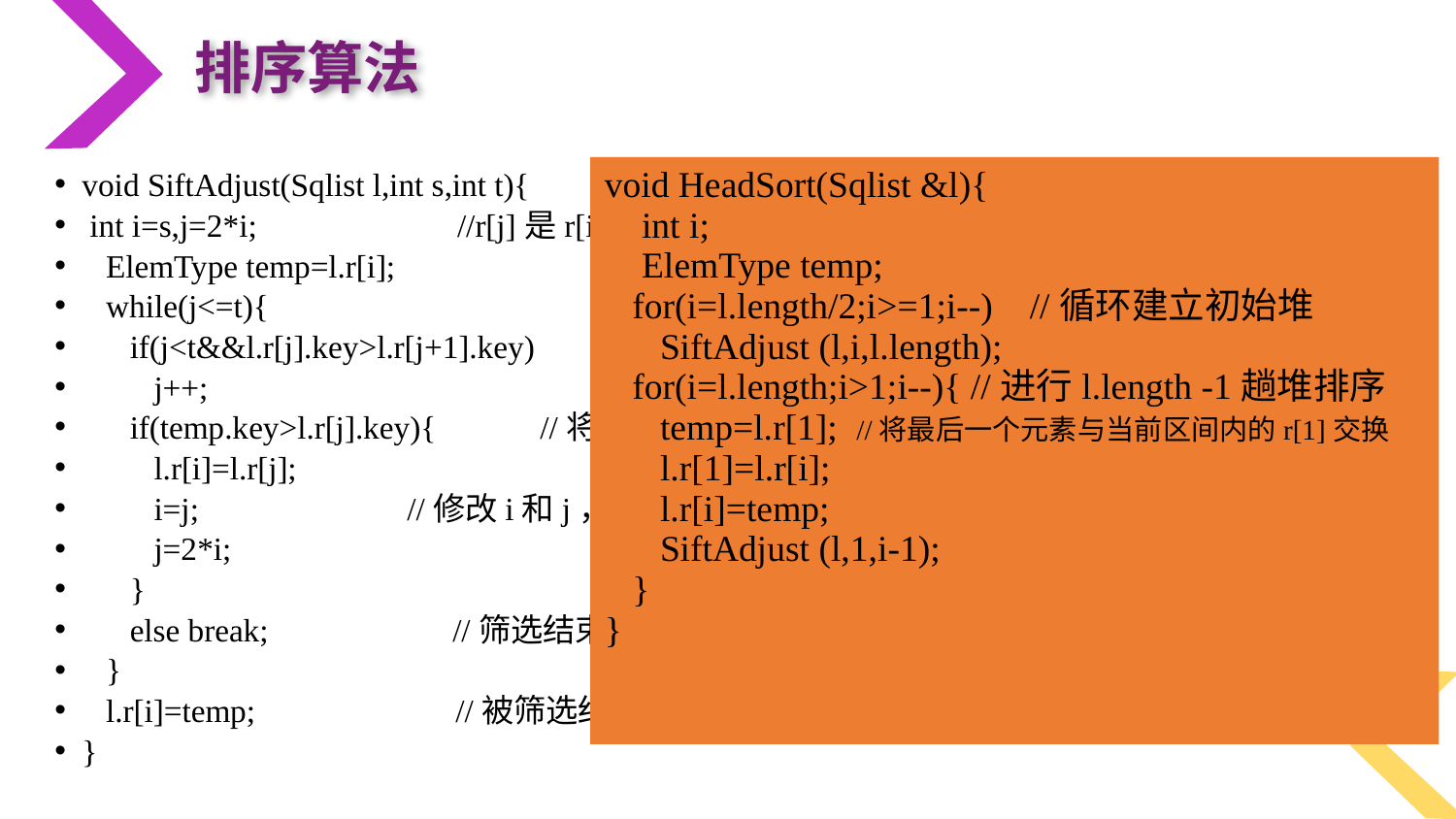

排序算法
void SiftAdjust(Sqlist l,int s,int t){           //筛选算法
 int i=s,j=2*i;                         //r[j]是r[i]的左孩子
   ElemType temp=l.r[i];
   while(j<=t){
      if(j<t&&l.r[j].key>l.r[j+1].key)       //若右孩子小，则j指向右孩子
         j++;
      if(temp.key>l.r[j].key){             //将r[j]调整到双亲结点位置
         l.r[i]=l.r[j];
         i=j;                          //修改i和j，继续向下筛选
         j=2*i;
      }
      else break;                       //筛选结束
   }
   l.r[i]=temp;                         //被筛选结点的值放在最终位置
}

void HeadSort(Sqlist &l){
    int i;
    ElemType temp;
   for(i=l.length/2;i>=1;i--)    //循环建立初始堆
      SiftAdjust (l,i,l.length);
   for(i=l.length;i>1;i--){ //进行l.length -1趟堆排序
      temp=l.r[1];  //将最后一个元素与当前区间内的r[1]交换
      l.r[1]=l.r[i];
      l.r[i]=temp;
      SiftAdjust (l,1,i-1);
   }
}